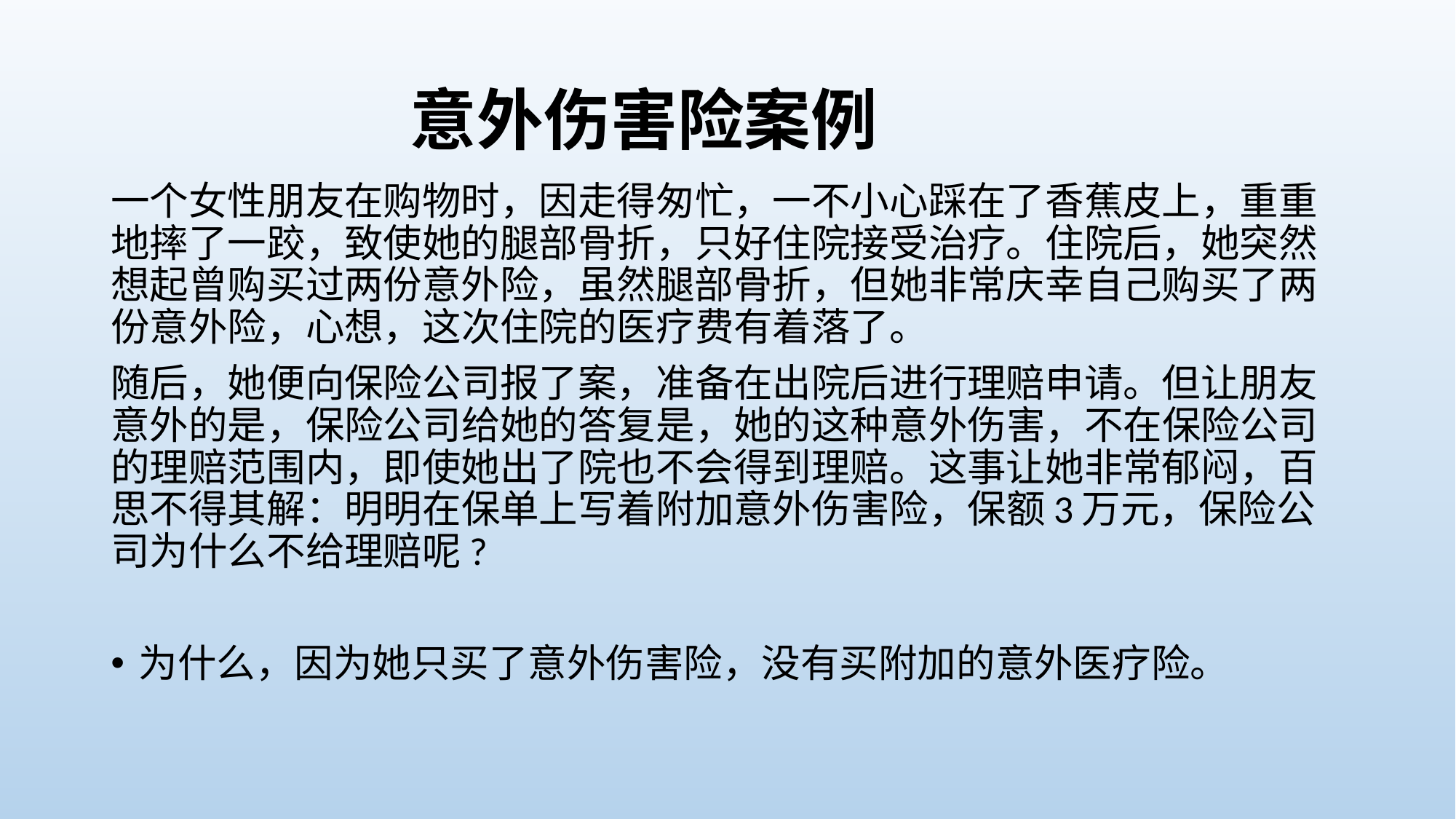

# 意外伤害险案例
一个女性朋友在购物时，因走得匆忙，一不小心踩在了香蕉皮上，重重地摔了一跤，致使她的腿部骨折，只好住院接受治疗。住院后，她突然想起曾购买过两份意外险，虽然腿部骨折，但她非常庆幸自己购买了两份意外险，心想，这次住院的医疗费有着落了。
随后，她便向保险公司报了案，准备在出院后进行理赔申请。但让朋友意外的是，保险公司给她的答复是，她的这种意外伤害，不在保险公司的理赔范围内，即使她出了院也不会得到理赔。这事让她非常郁闷，百思不得其解：明明在保单上写着附加意外伤害险，保额3万元，保险公司为什么不给理赔呢?

为什么，因为她只买了意外伤害险，没有买附加的意外医疗险。